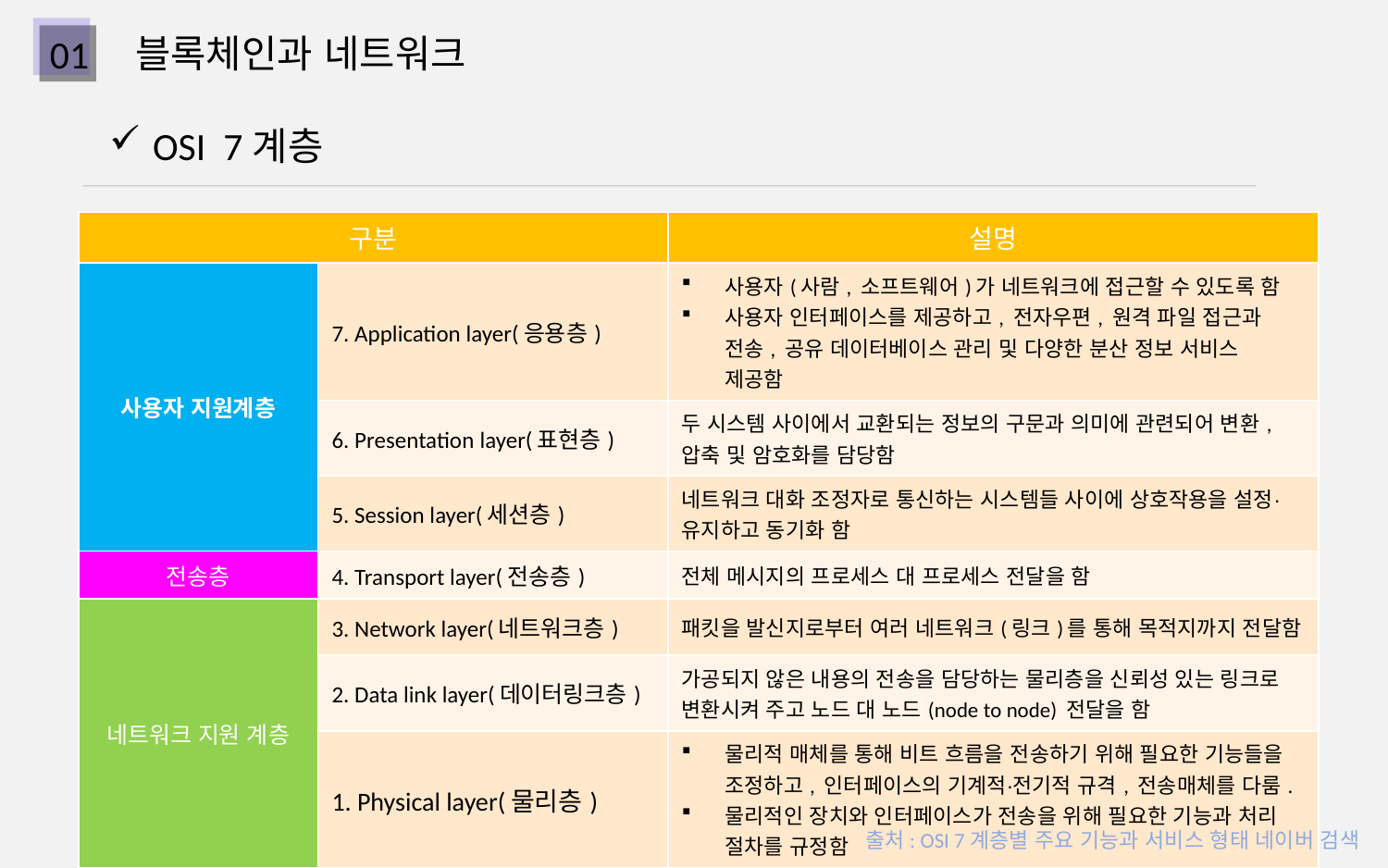

블록체인과 네트워크
01
OSI  7계층

| 구분 |  | 설명 |
| --- | --- | --- |
| 사용자 지원계층 | 7. Application layer(응용층) | 사용자(사람, 소프트웨어)가 네트워크에 접근할 수 있도록 함 사용자 인터페이스를 제공하고, 전자우편, 원격 파일 접근과 전송, 공유 데이터베이스 관리 및 다양한 분산 정보 서비스 제공함 |
|  | 6. Presentation layer(표현층) | 두 시스템 사이에서 교환되는 정보의 구문과 의미에 관련되어 변환, 압축 및 암호화를 담당함 |
|  | 5. Session layer(세션층) | 네트워크 대화 조정자로 통신하는 시스템들 사이에 상호작용을 설정∙유지하고 동기화 함 |
| 전송층 | 4. Transport layer(전송층) | 전체 메시지의 프로세스 대 프로세스 전달을 함 |
| 네트워크 지원 계층 | 3. Network layer(네트워크층) | 패킷을 발신지로부터 여러 네트워크(링크)를 통해 목적지까지 전달함 |
|  | 2. Data link layer(데이터링크층) | 가공되지 않은 내용의 전송을 담당하는 물리층을 신뢰성 있는 링크로 변환시켜 주고 노드 대 노드(node to node) 전달을 함 |
|  | 1. Physical layer(물리층) | 물리적 매체를 통해 비트 흐름을 전송하기 위해 필요한 기능들을 조정하고, 인터페이스의 기계적∙전기적 규격, 전송매체를 다룸. 물리적인 장치와 인터페이스가 전송을 위해 필요한 기능과 처리 절차를 규정함 |
출처: OSI 7계층별 주요 기능과 서비스 형태 네이버 검색